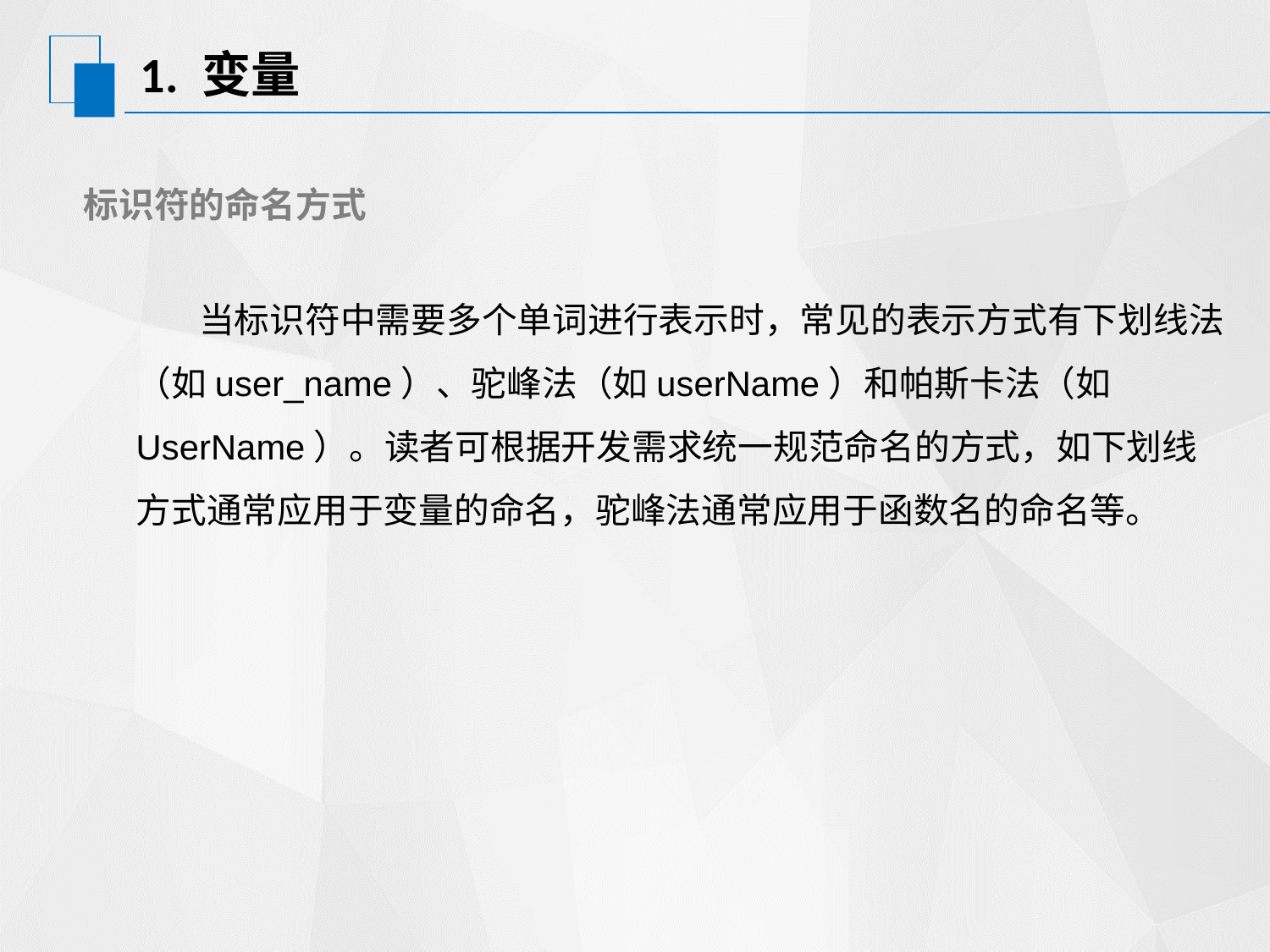

# 1. 变量
标识符的命名方式
       当标识符中需要多个单词进行表示时，常见的表示方式有下划线法（如user_name）、驼峰法（如userName）和帕斯卡法（如UserName）。读者可根据开发需求统一规范命名的方式，如下划线方式通常应用于变量的命名，驼峰法通常应用于函数名的命名等。